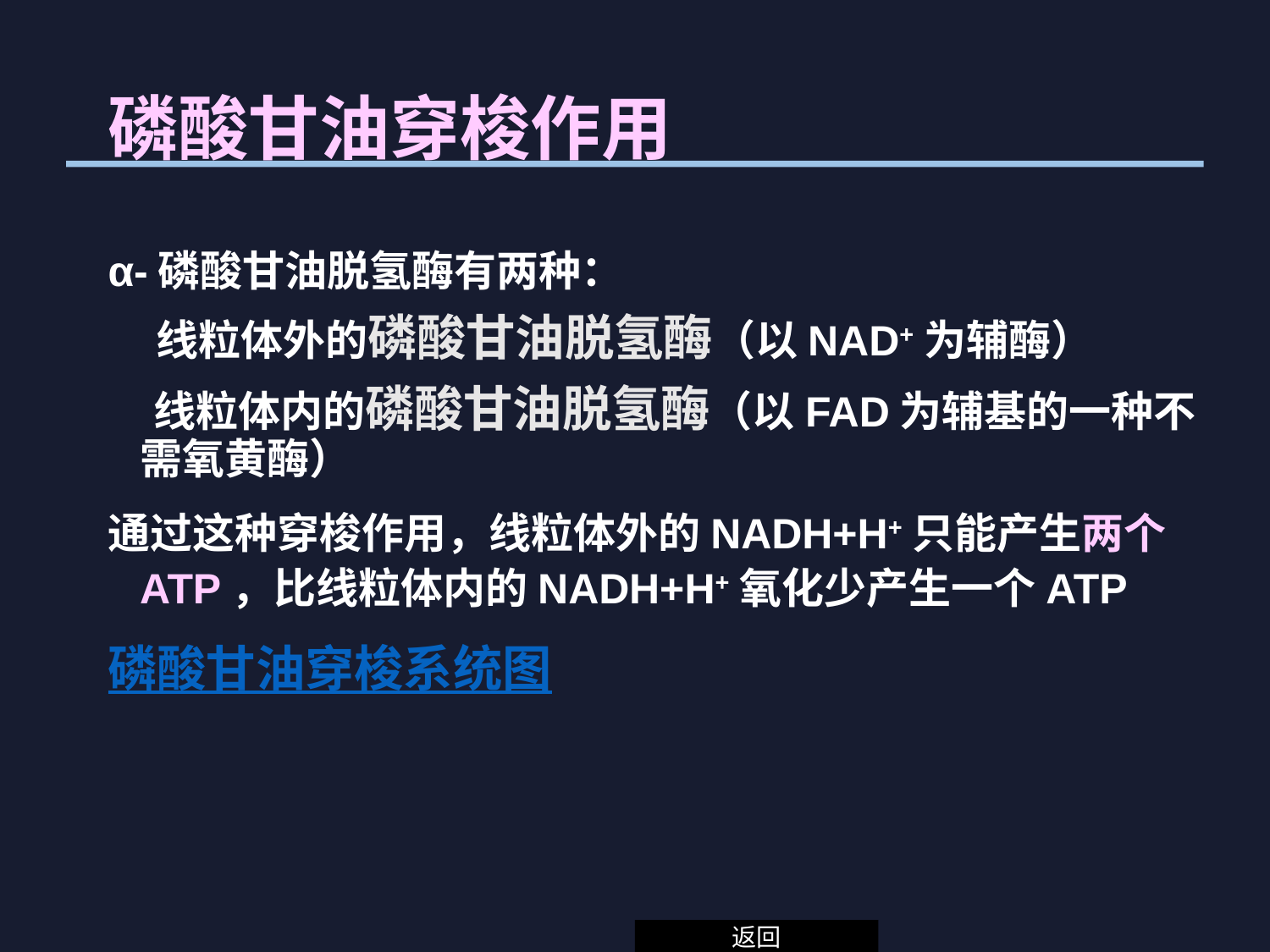

# 磷酸甘油穿梭作用
α-磷酸甘油脱氢酶有两种：
    线粒体外的磷酸甘油脱氢酶（以NAD+为辅酶）
   线粒体内的磷酸甘油脱氢酶（以FAD为辅基的一种不需氧黄酶）
通过这种穿梭作用，线粒体外的NADH+H+只能产生两个ATP，比线粒体内的NADH+H+氧化少产生一个ATP
磷酸甘油穿梭系统图
返回